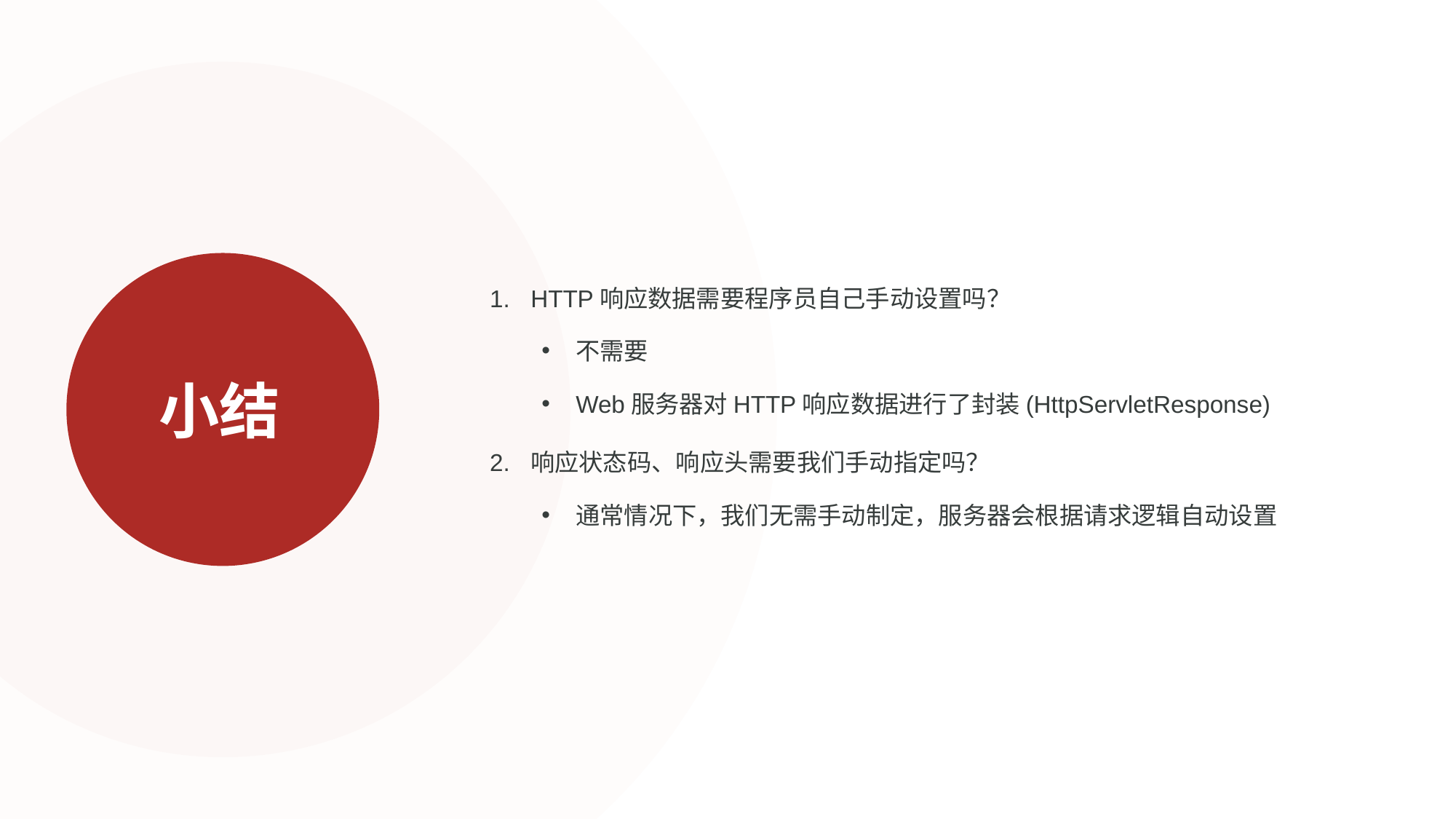

HTTP响应数据需要程序员自己手动设置吗？
不需要
Web服务器对HTTP响应数据进行了封装(HttpServletResponse)
响应状态码、响应头需要我们手动指定吗？
通常情况下，我们无需手动制定，服务器会根据请求逻辑自动设置